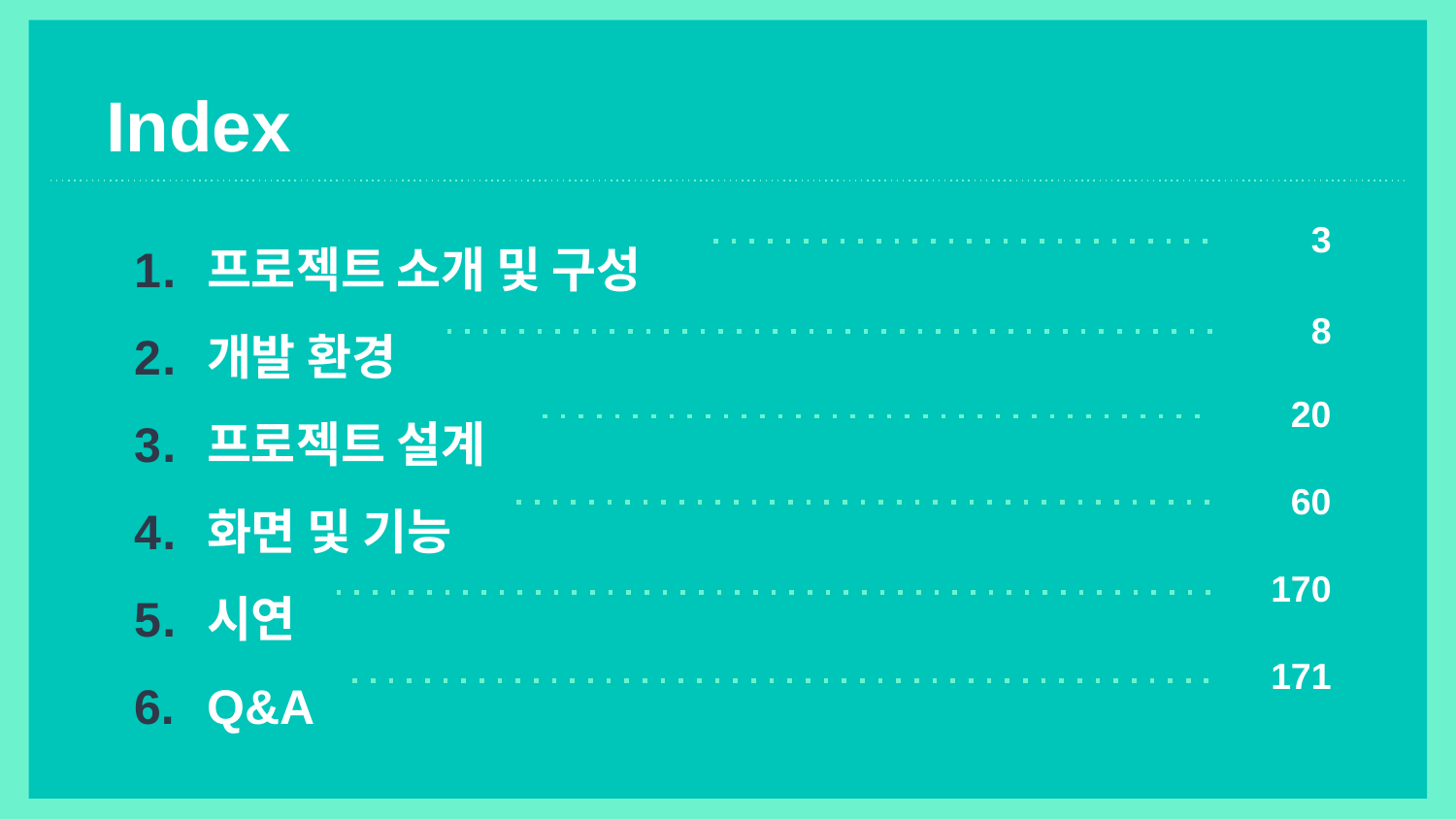

Index
프로젝트 소개 및 구성
개발 환경
프로젝트 설계
화면 및 기능
시연
Q&A
3

8

20

60

170

171